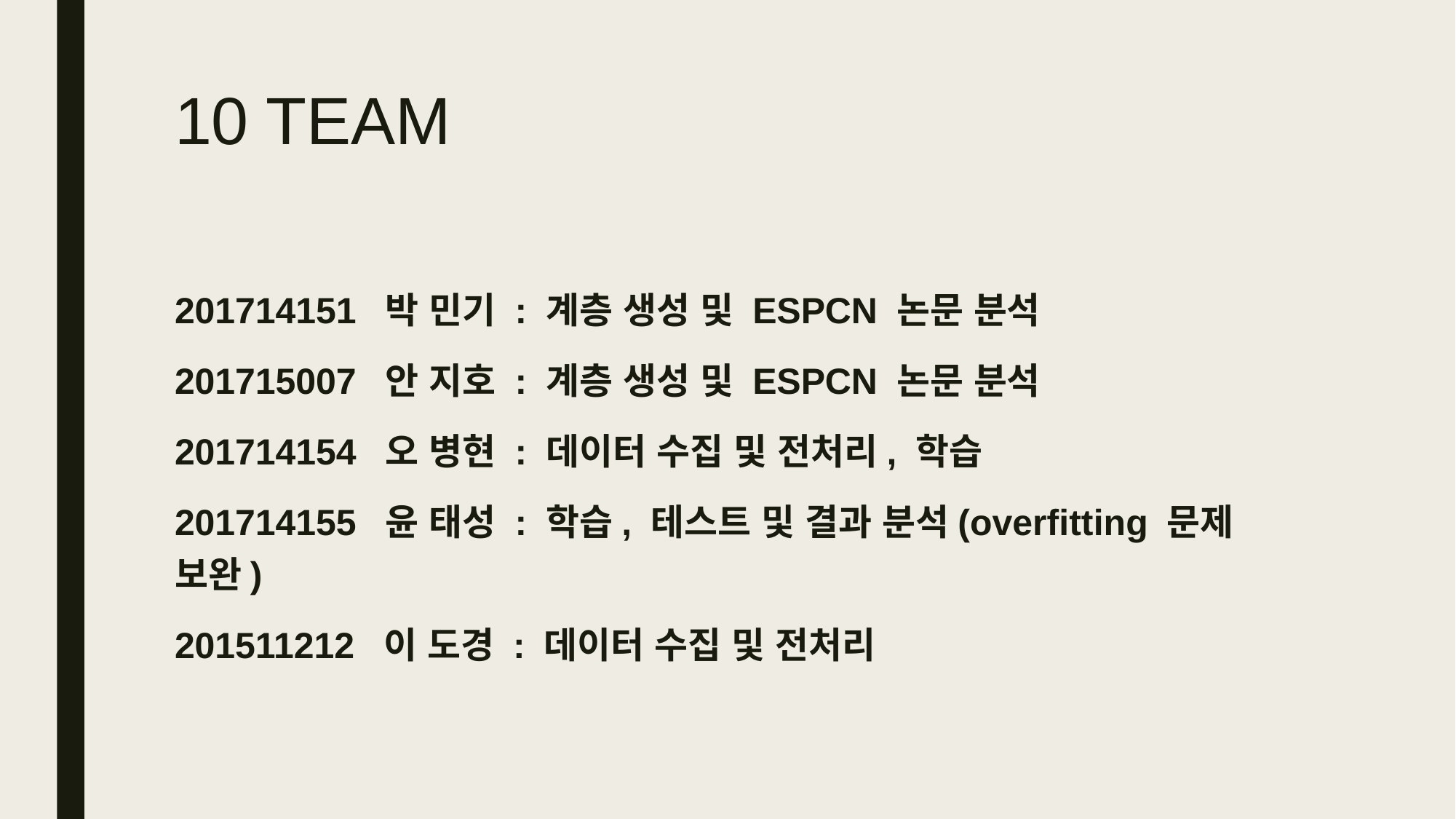

# 10 TEAM
201714151  박 민기 : 계층 생성 및 ESPCN 논문 분석
201715007  안 지호 : 계층 생성 및 ESPCN 논문 분석
201714154  오 병현 : 데이터 수집 및 전처리, 학습
201714155  윤 태성 : 학습, 테스트 및 결과 분석(overfitting 문제 보완)
201511212  이 도경 : 데이터 수집 및 전처리